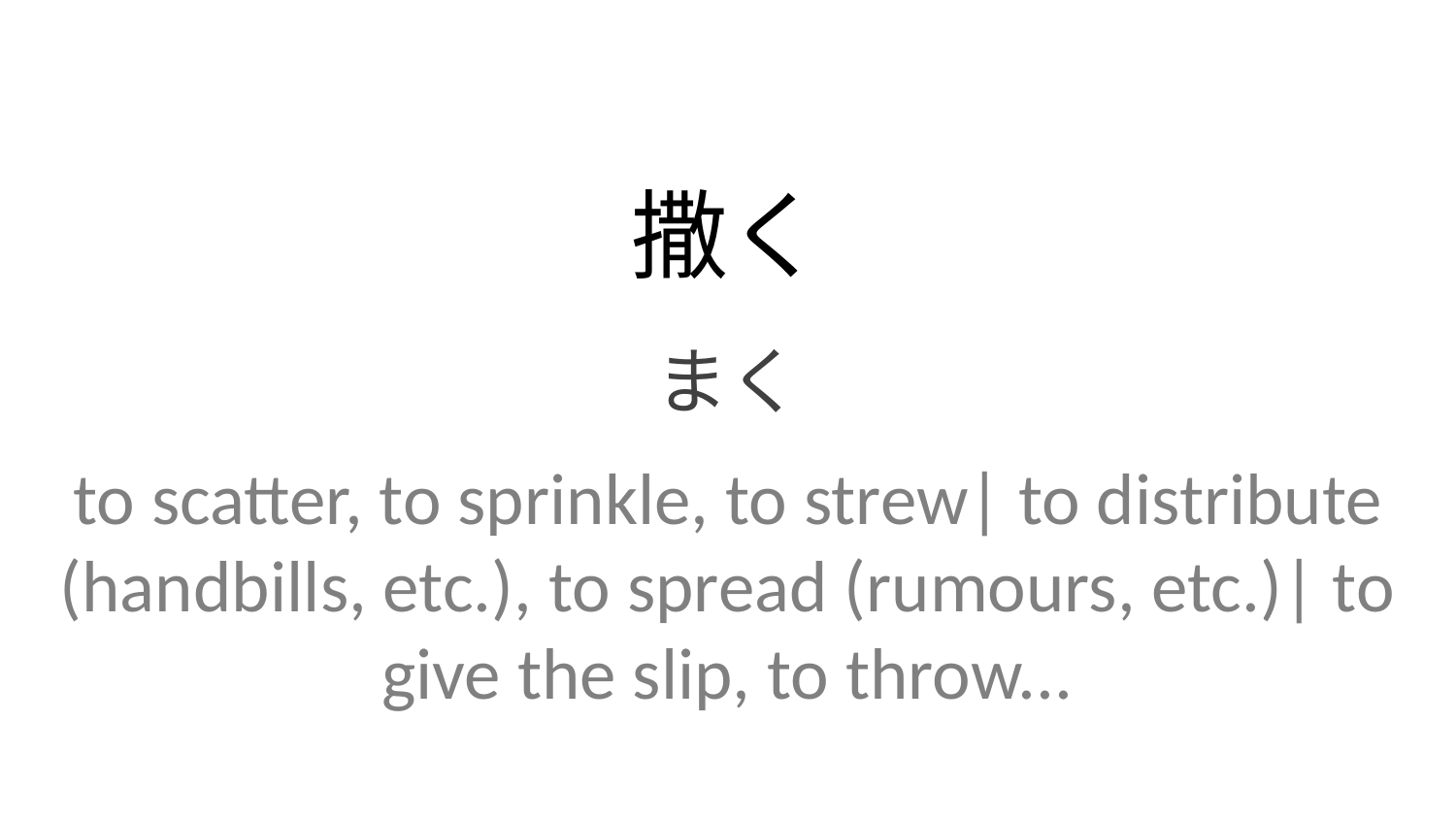

撒く

まく
to scatter, to sprinkle, to strew| to distribute (handbills, etc.), to spread (rumours, etc.)| to give the slip, to throw...